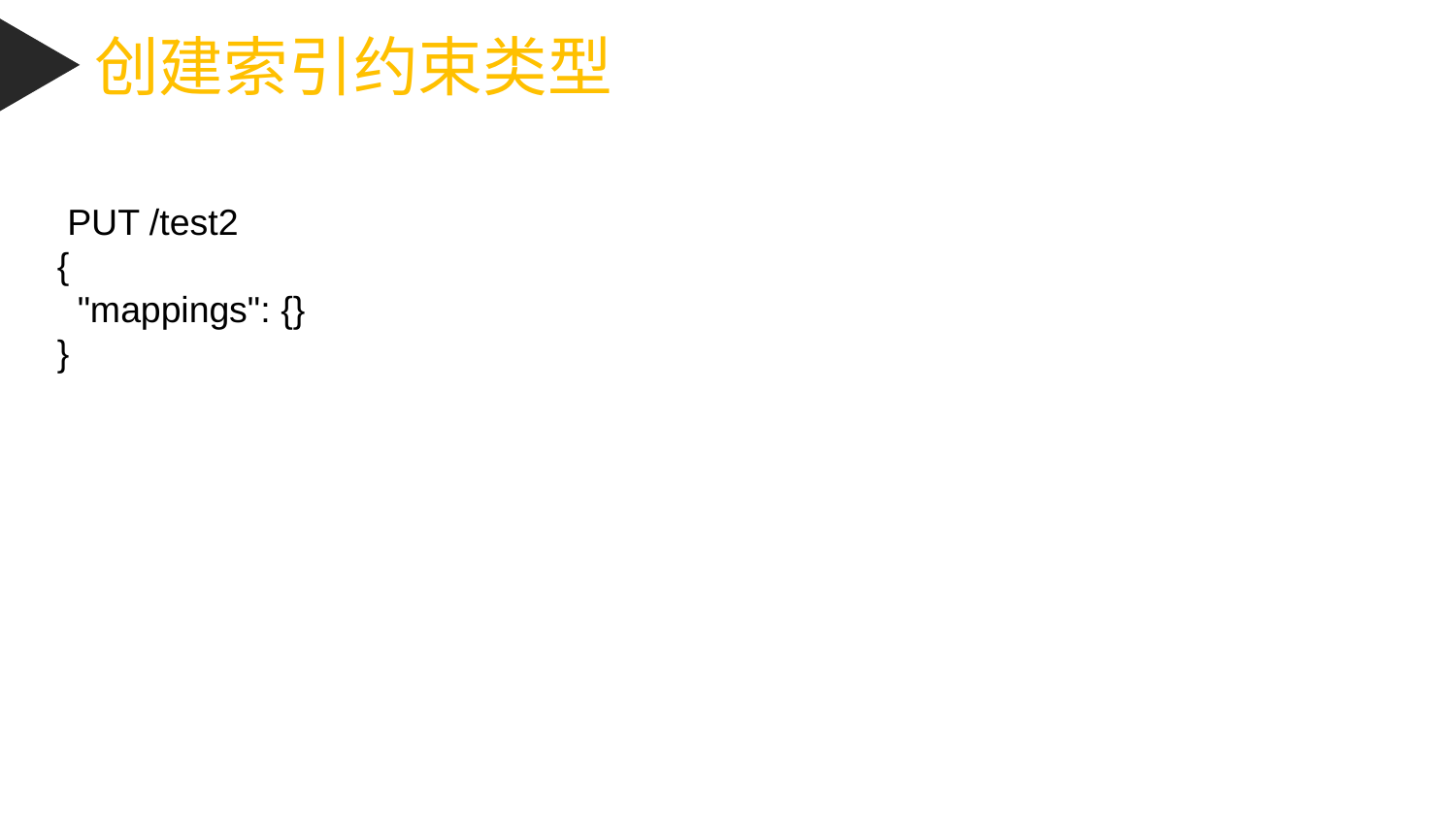

创建索引约束类型

 PUT /test2
{
  "mappings": {}
}